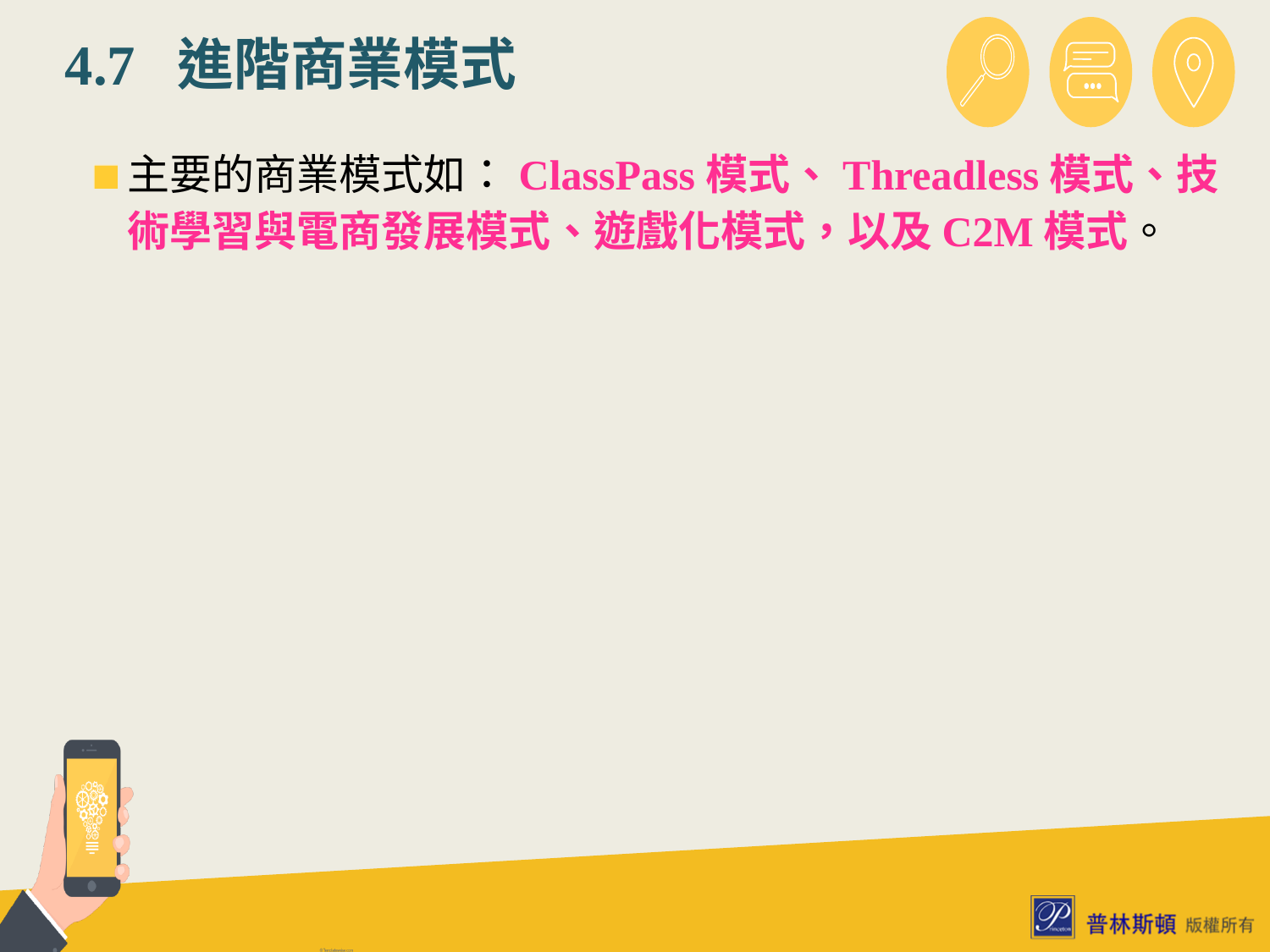

# 4.7  進階商業模式
主要的商業模式如：ClassPass模式、Threadless模式、技術學習與電商發展模式、遊戲化模式，以及C2M模式。